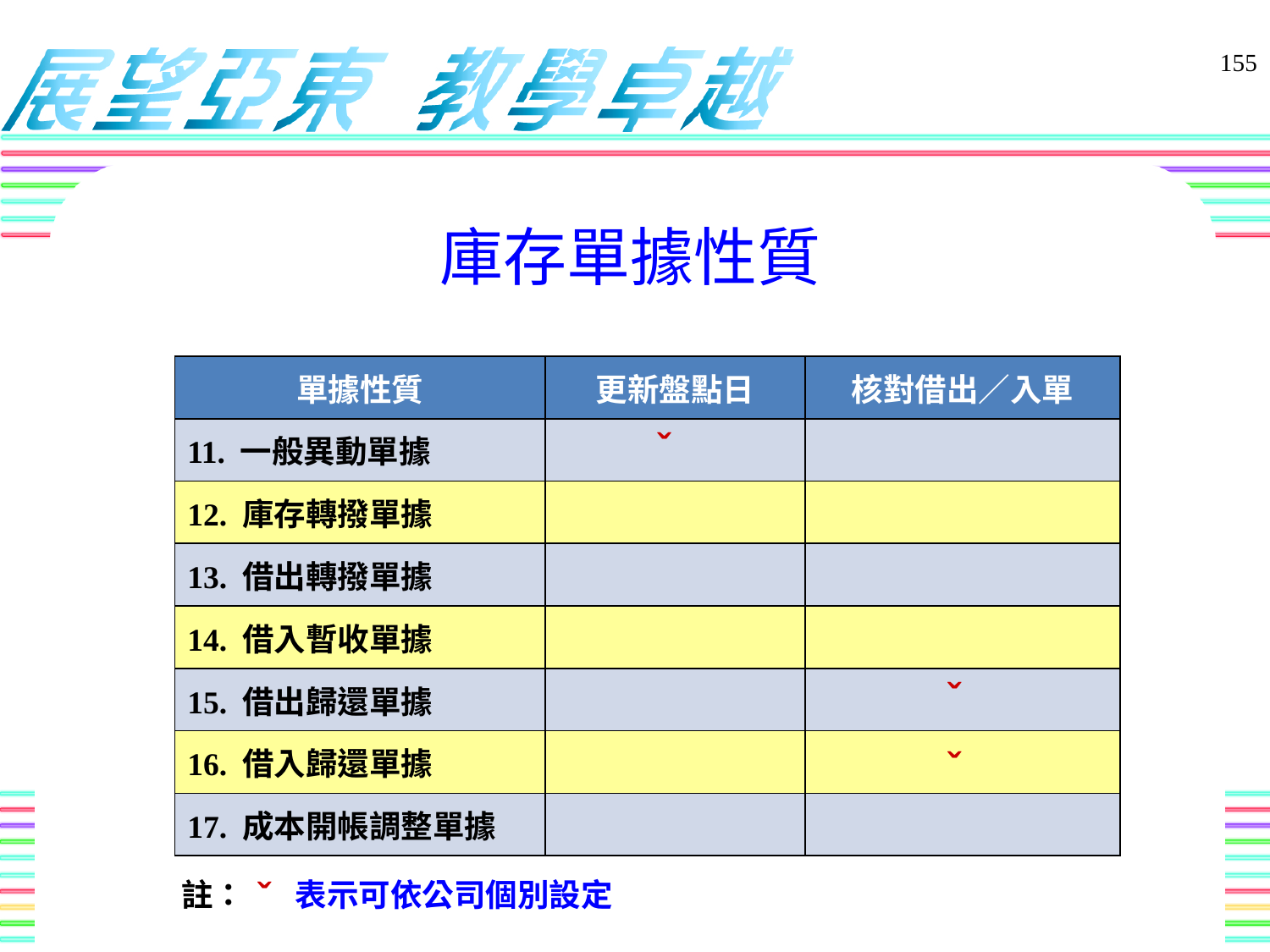

155
# 庫存單據性質

| 單據性質 | 更新盤點日 | 核對借出／入單 |
| --- | --- | --- |
| 11. 一般異動單據 |  |  |
| 12. 庫存轉撥單據 |  |  |
| 13. 借出轉撥單據 |  |  |
| 14. 借入暫收單據 |  |  |
| 15. 借出歸還單據 |  |  |
| 16. 借入歸還單據 |  |  |
| 17. 成本開帳調整單據 |  |  |
ˇ
ˇ
ˇ
ˇ
註：       表示可依公司個別設定